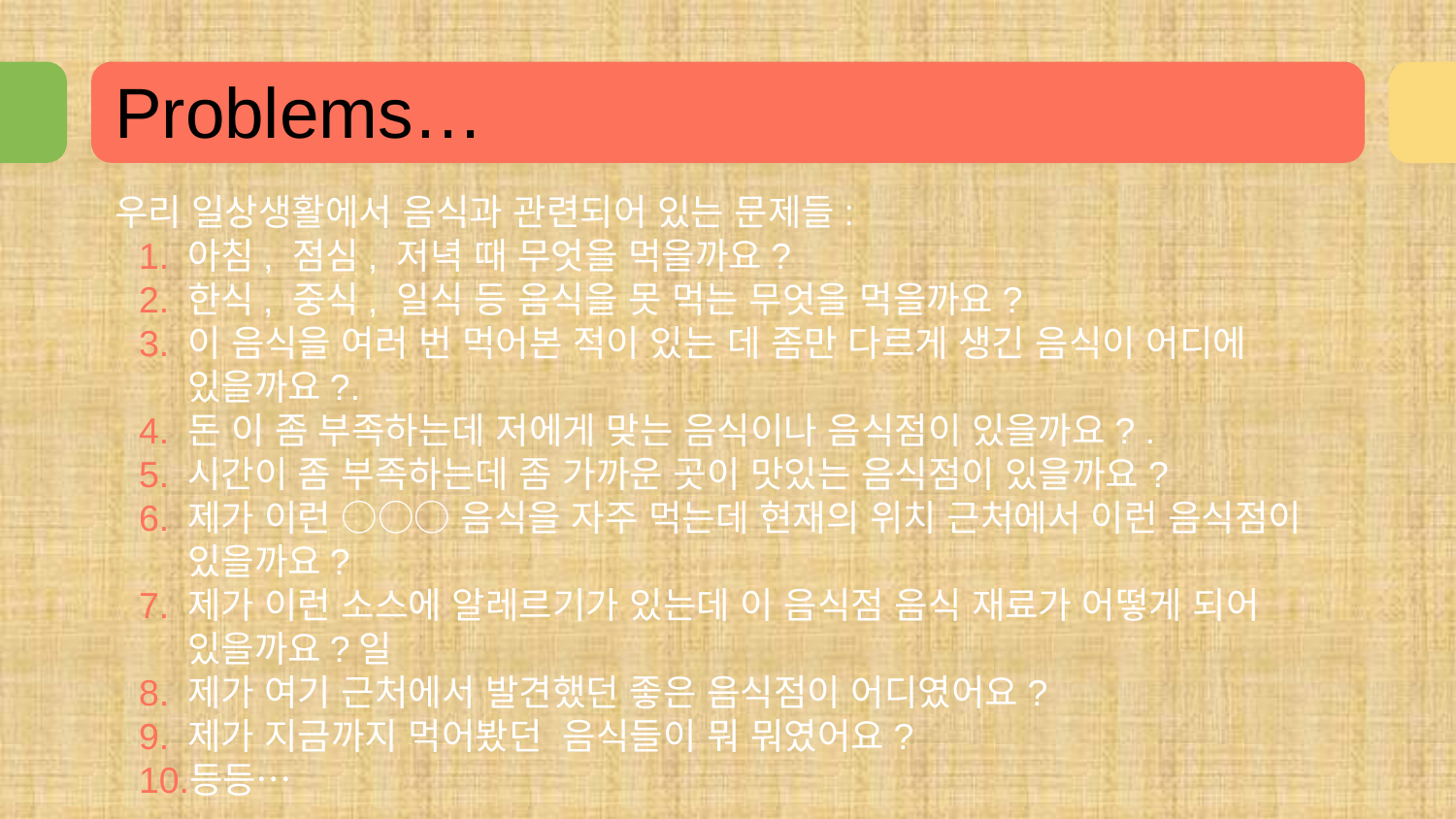

# Problems…
우리 일상생활에서 음식과 관련되어 있는 문제들:
아침, 점심, 저녁 때 무엇을 먹을까요?
한식, 중식, 일식 등 음식을 못 먹는 무엇을 먹을까요?
이 음식을 여러 번 먹어본 적이 있는 데 좀만 다르게 생긴 음식이 어디에 있을까요?.
돈 이 좀 부족하는데 저에게 맞는 음식이나 음식점이 있을까요? .
시간이 좀 부족하는데 좀 가까운 곳이 맛있는 음식점이 있을까요?
제가 이런 ○○○ 음식을 자주 먹는데 현재의 위치 근처에서 이런 음식점이 있을까요?
제가 이런 소스에 알레르기가 있는데 이 음식점 음식 재료가 어떻게 되어 있을까요?일
제가 여기 근처에서 발견했던 좋은 음식점이 어디였어요?
제가 지금까지 먹어봤던  음식들이 뭐 뭐였어요?
등등…